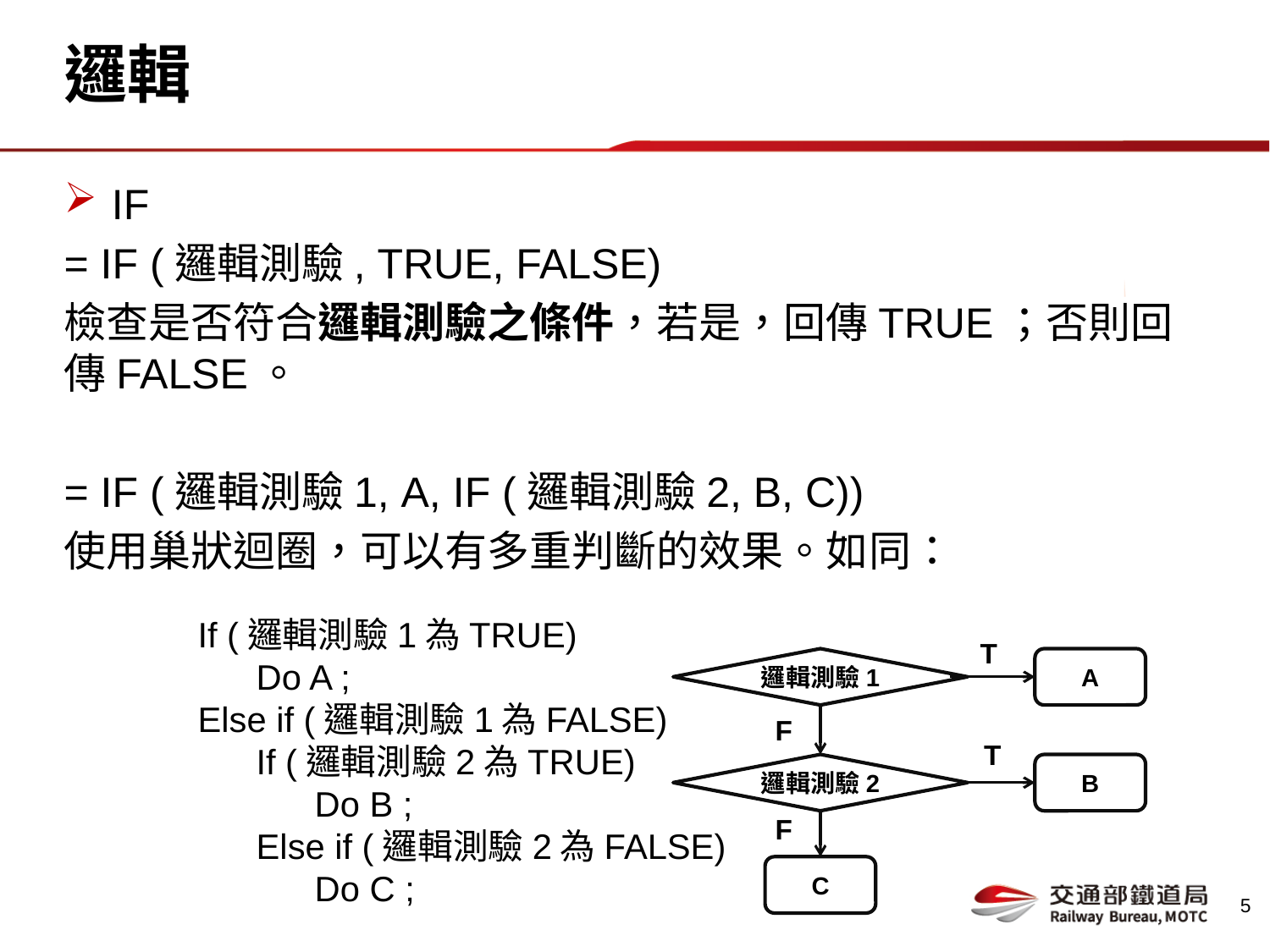

# 邏輯
IF
= IF (邏輯測驗, TRUE, FALSE)
檢查是否符合邏輯測驗之條件，若是，回傳TRUE；否則回傳FALSE。

= IF (邏輯測驗1, A, IF (邏輯測驗2, B, C))
使用巢狀迴圈，可以有多重判斷的效果。如同：

If (邏輯測驗1為TRUE)
      Do A ;
Else if (邏輯測驗1為FALSE)
      If (邏輯測驗2為TRUE)
            Do B ;
      Else if (邏輯測驗2為FALSE)
            Do C ;
T
邏輯測驗1
A
F
T
邏輯測驗2
B
F
C
5